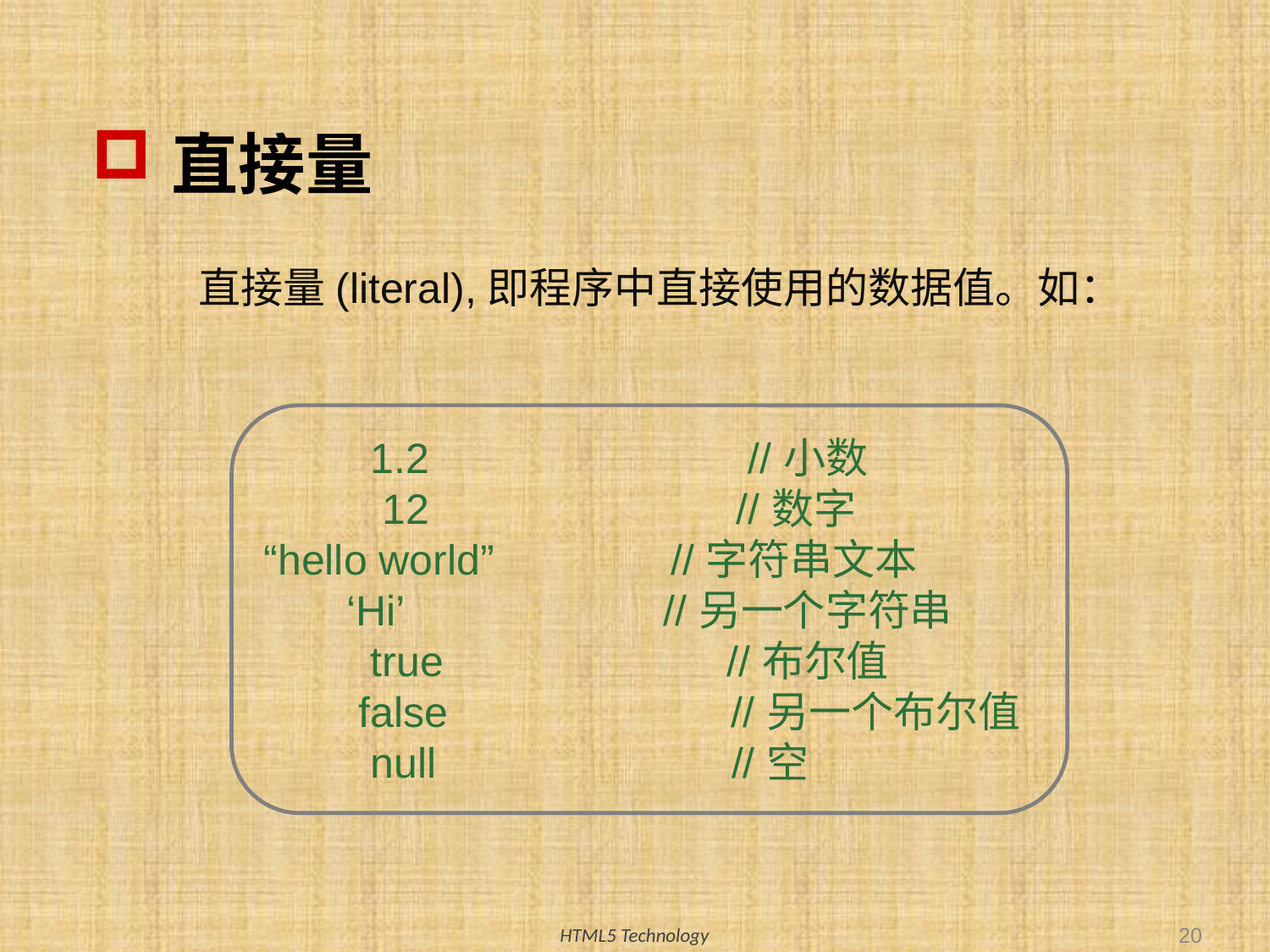

# 直接量
直接量(literal),即程序中直接使用的数据值。如：
         1.2                           //小数
          12                          //数字
“hello world”               //字符串文本
       ‘Hi’                      //另一个字符串
         true                        //布尔值
        false                        //另一个布尔值
         null                         //空
20
HTML5 Technology